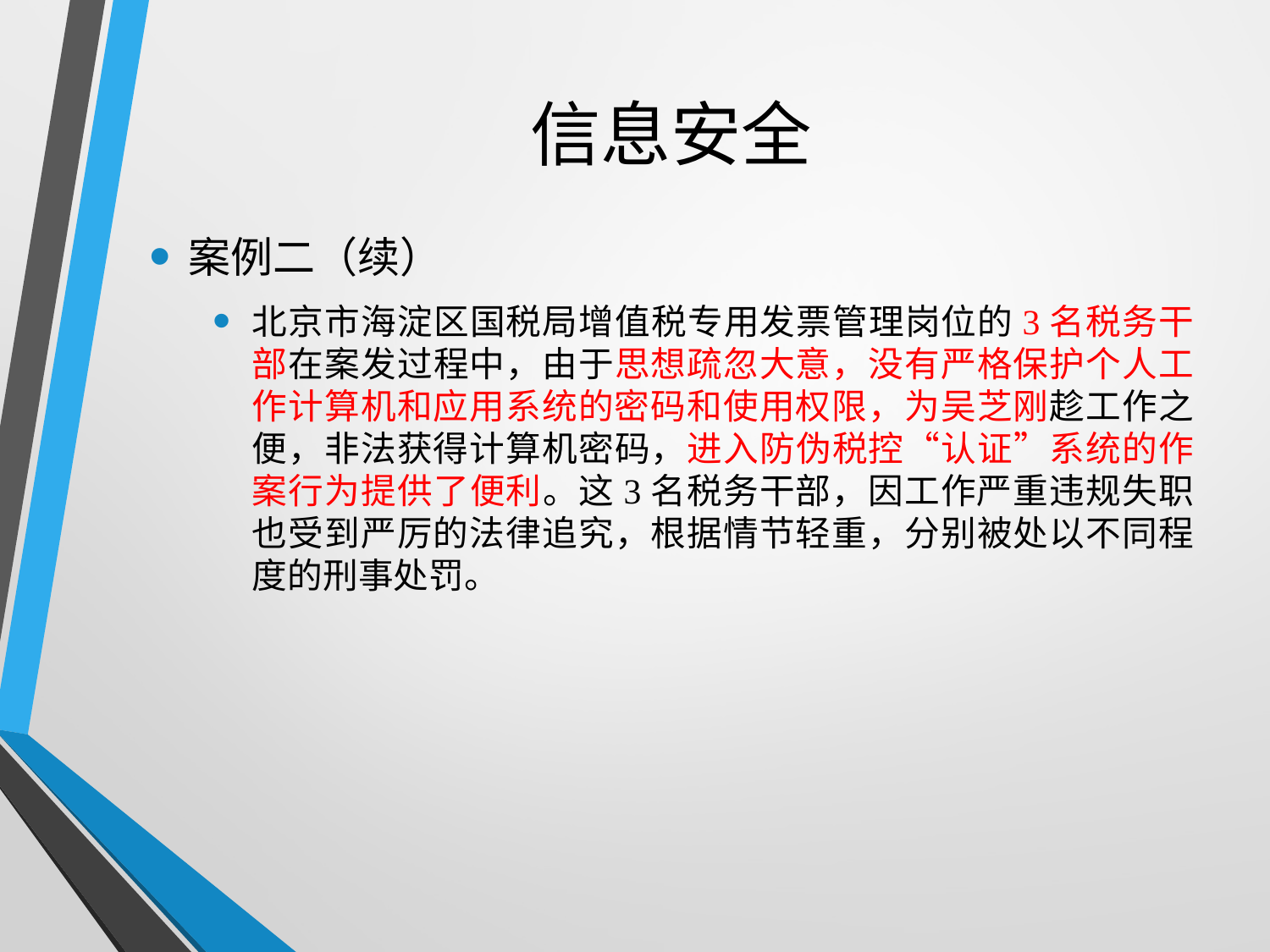

# 信息安全
案例二（续）
北京市海淀区国税局增值税专用发票管理岗位的3名税务干部在案发过程中，由于思想疏忽大意，没有严格保护个人工作计算机和应用系统的密码和使用权限，为吴芝刚趁工作之便，非法获得计算机密码，进入防伪税控“认证”系统的作案行为提供了便利。这3名税务干部，因工作严重违规失职也受到严厉的法律追究，根据情节轻重，分别被处以不同程度的刑事处罚。